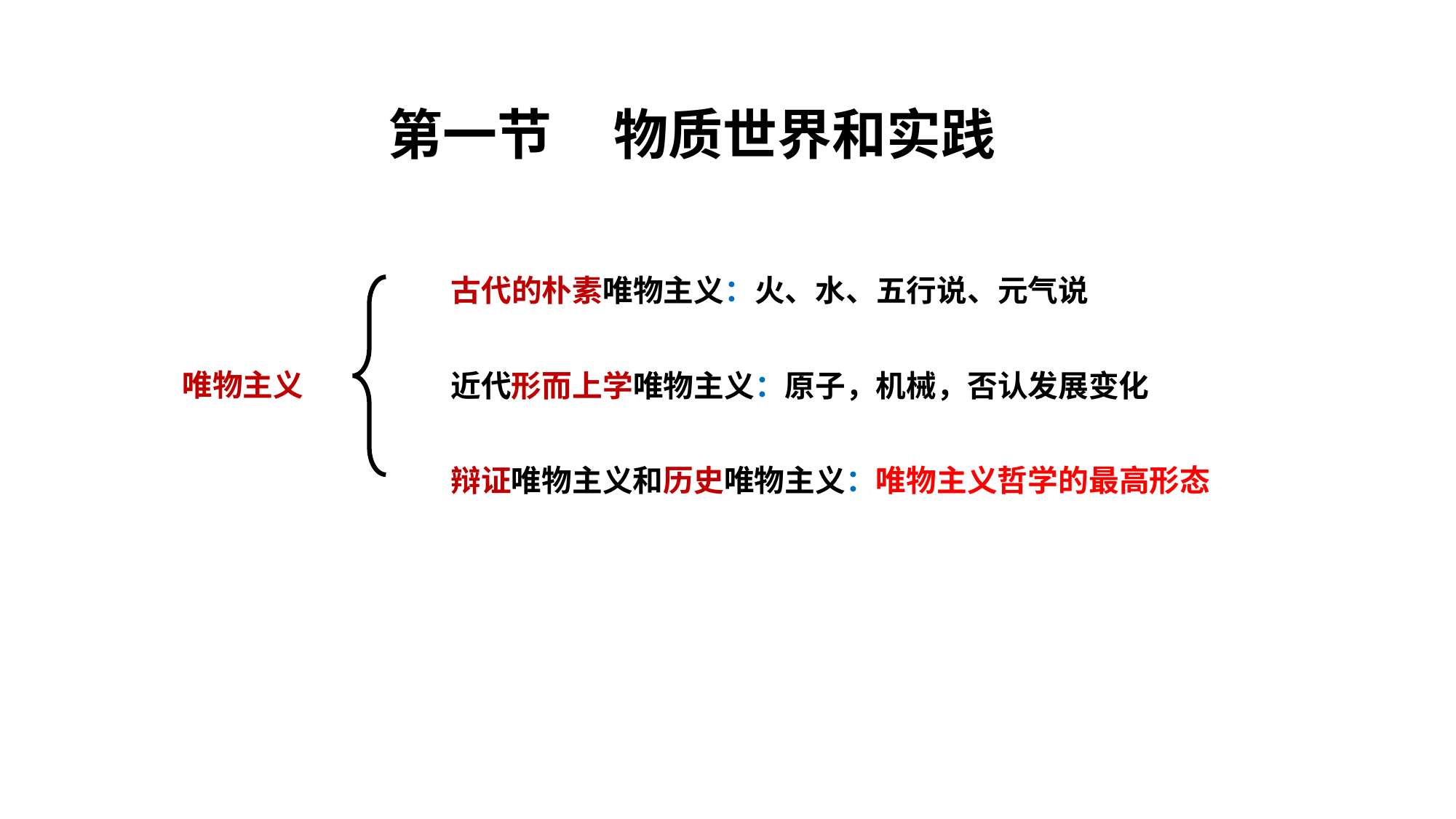

第一节     物质世界和实践

古代的朴素唯物主义：火、水、五行说、元气说

唯物主义
近代形而上学唯物主义：原子，机械，否认发展变化
辩证唯物主义和历史唯物主义：唯物主义哲学的最高形态